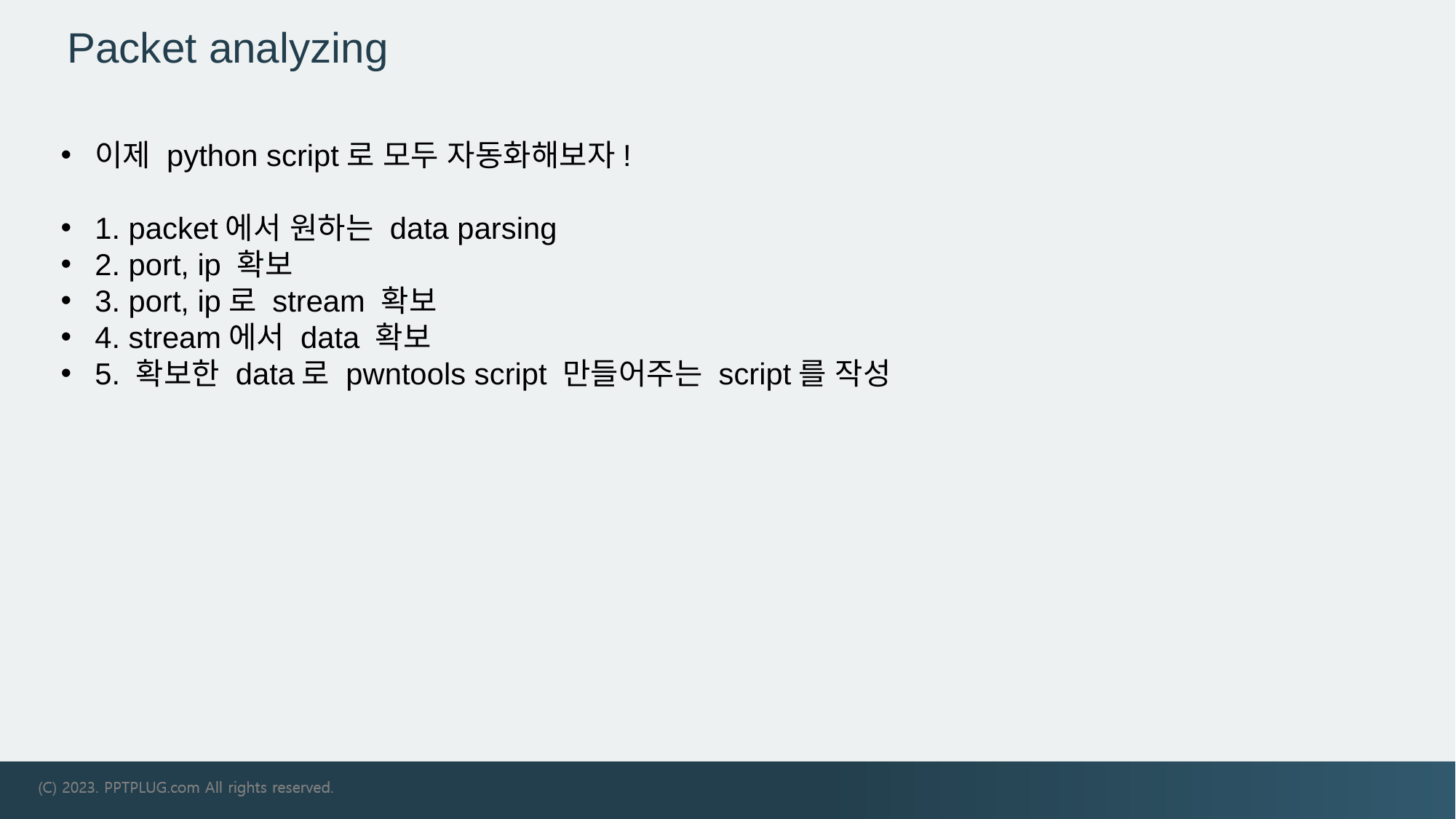

# Packet analyzing
이제 python script로 모두 자동화해보자!

1. packet에서 원하는 data parsing
2. port, ip 확보
3. port, ip로 stream 확보
4. stream에서 data 확보
5. 확보한 data로 pwntools script 만들어주는 script를 작성